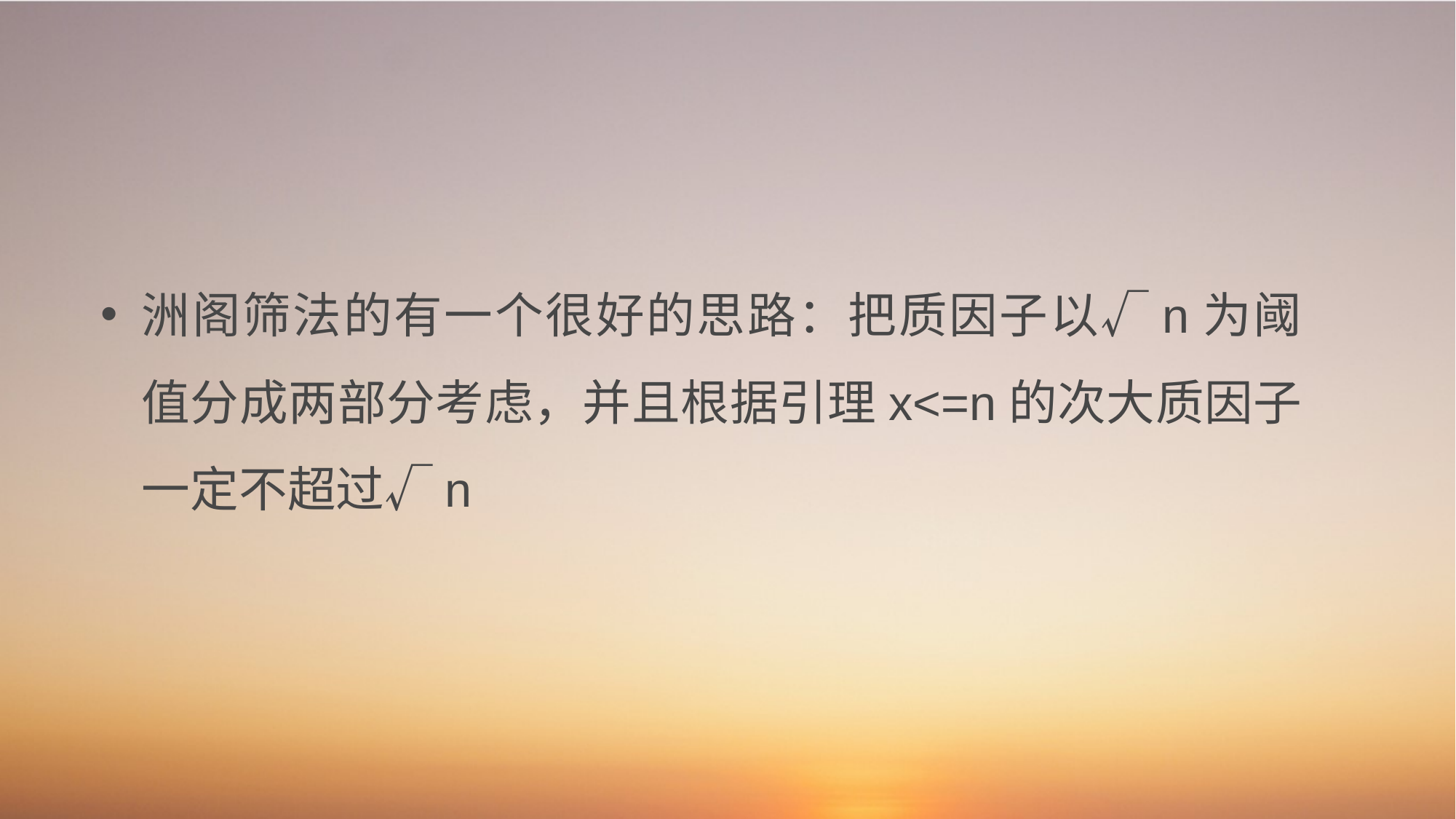

洲阁筛法的有一个很好的思路：把质因子以√n为阈值分成两部分考虑，并且根据引理x<=n的次大质因子一定不超过√n